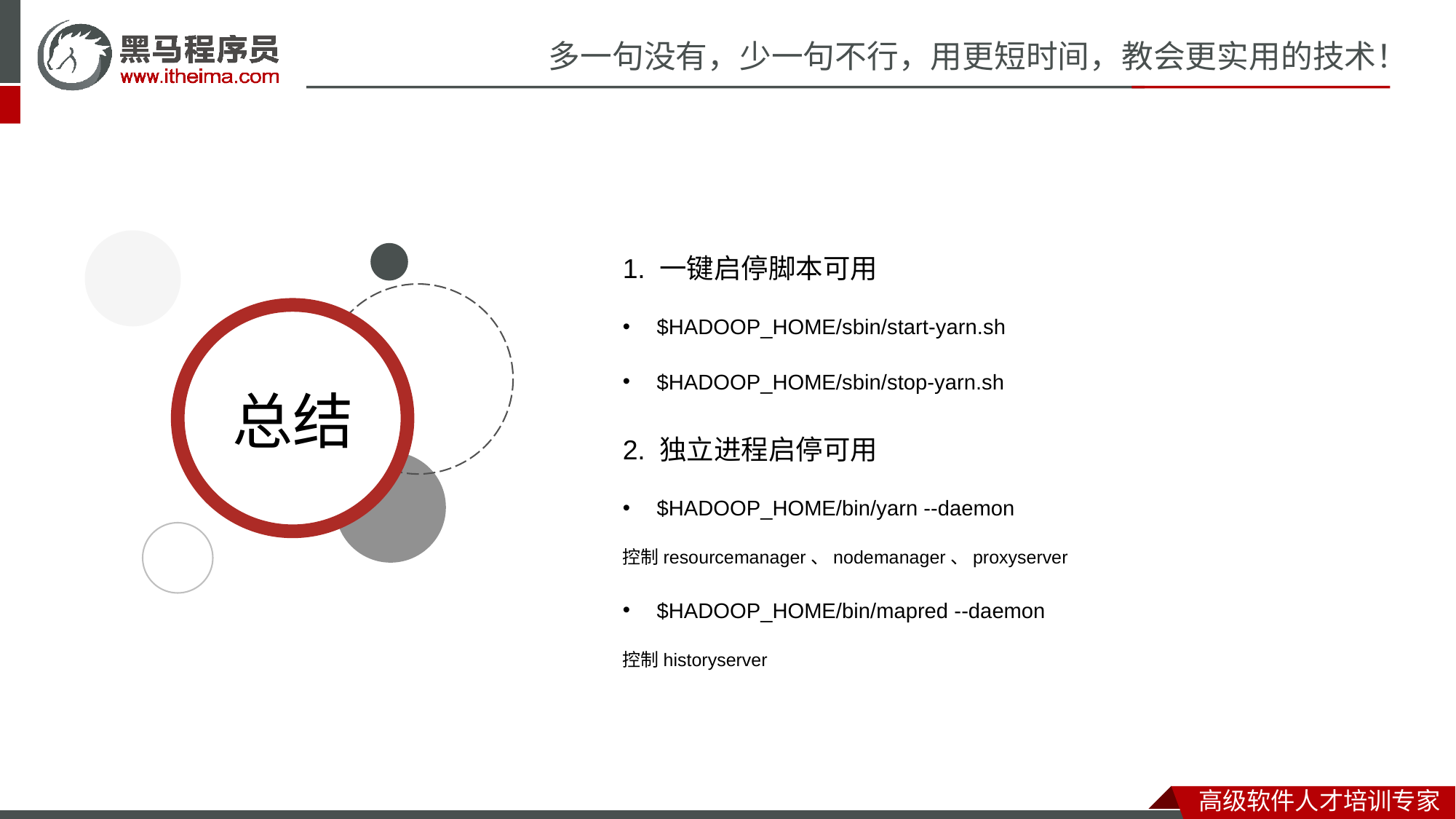

1. 一键启停脚本可用
$HADOOP_HOME/sbin/start-yarn.sh
$HADOOP_HOME/sbin/stop-yarn.sh
2. 独立进程启停可用
$HADOOP_HOME/bin/yarn --daemon
控制resourcemanager、nodemanager、proxyserver
$HADOOP_HOME/bin/mapred --daemon
控制historyserver